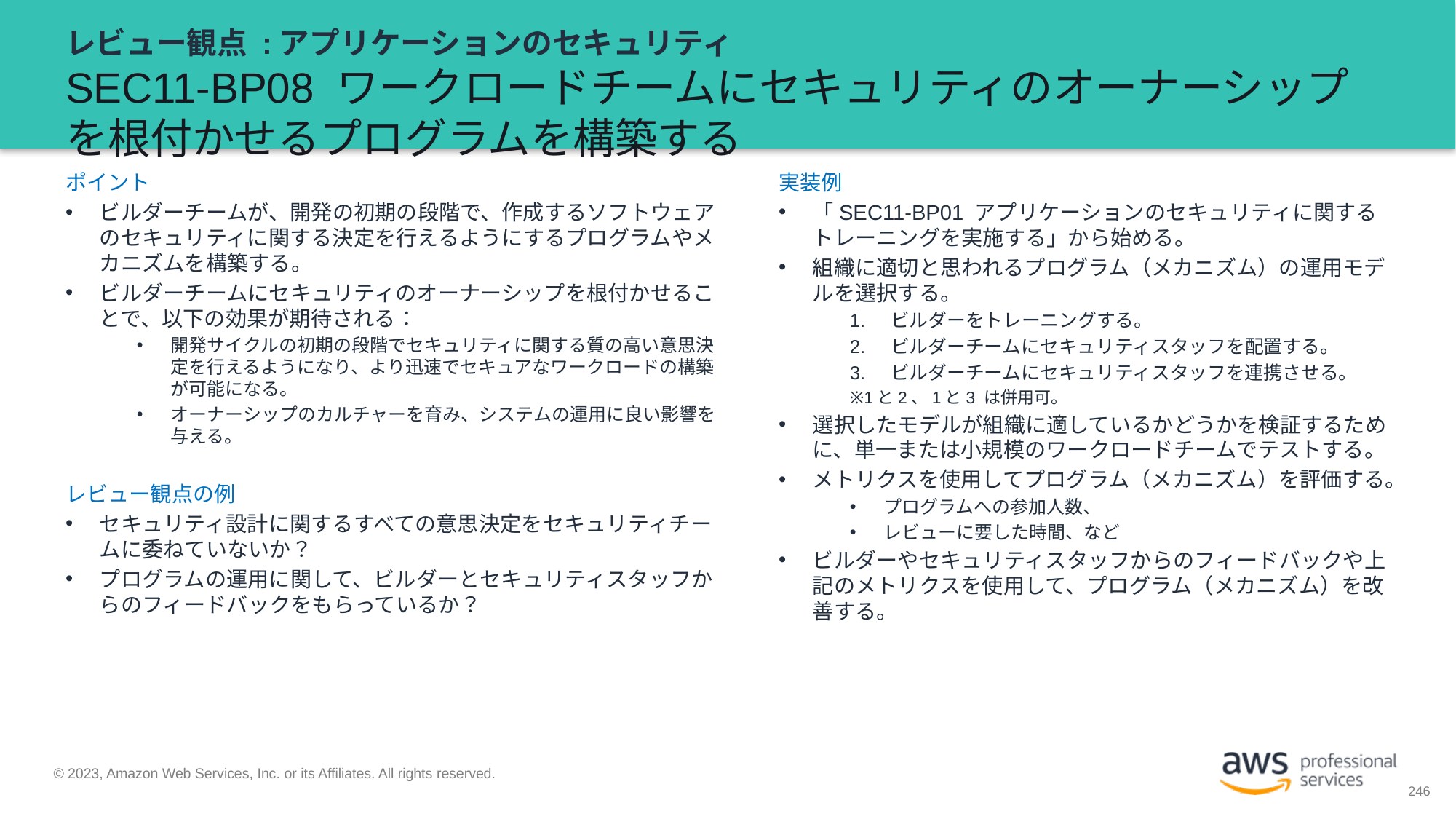

# レビュー観点 :アプリケーションのセキュリティ SEC11-BP08 ワークロードチームにセキュリティのオーナーシップを根付かせるプログラムを構築する
ポイント
ビルダーチームが、開発の初期の段階で、作成するソフトウェアのセキュリティに関する決定を行えるようにするプログラムやメカニズムを構築する。
ビルダーチームにセキュリティのオーナーシップを根付かせることで、以下の効果が期待される：
開発サイクルの初期の段階でセキュリティに関する質の高い意思決定を行えるようになり、より迅速でセキュアなワークロードの構築が可能になる。
オーナーシップのカルチャーを育み、システムの運用に良い影響を与える。

レビュー観点の例
セキュリティ設計に関するすべての意思決定をセキュリティチームに委ねていないか？
プログラムの運用に関して、ビルダーとセキュリティスタッフからのフィードバックをもらっているか？
実装例
「SEC11-BP01 アプリケーションのセキュリティに関するトレーニングを実施する」から始める。
組織に適切と思われるプログラム（メカニズム）の運用モデルを選択する。
ビルダーをトレーニングする。
ビルダーチームにセキュリティスタッフを配置する。
ビルダーチームにセキュリティスタッフを連携させる。
※1と2、1と3 は併用可。
選択したモデルが組織に適しているかどうかを検証するために、単一または小規模のワークロードチームでテストする。
メトリクスを使用してプログラム（メカニズム）を評価する。
プログラムへの参加人数、
レビューに要した時間、など
ビルダーやセキュリティスタッフからのフィードバックや上記のメトリクスを使用して、プログラム（メカニズム）を改善する。